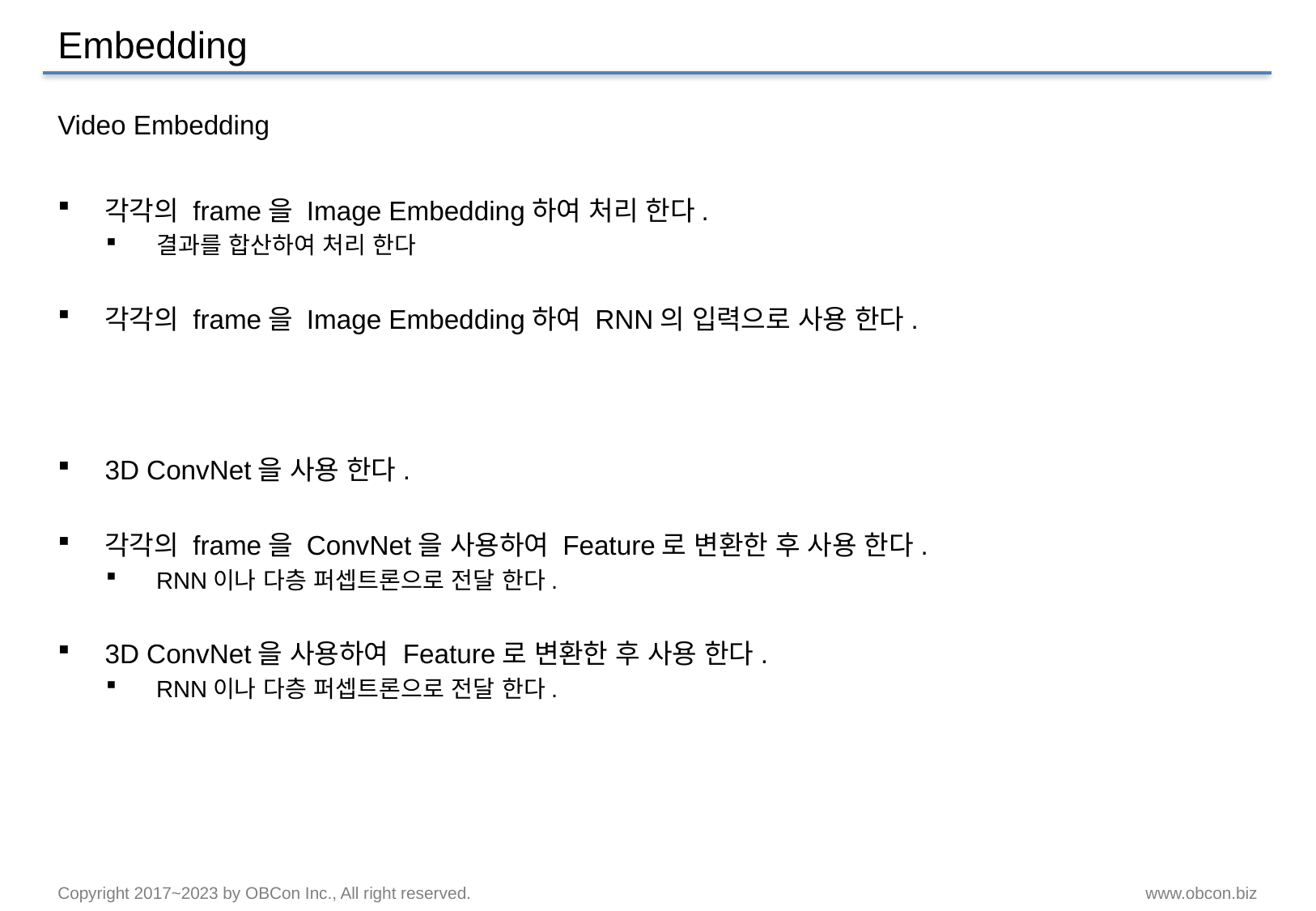

# Embedding
Video Embedding
각각의 frame을 Image Embedding하여 처리 한다.
결과를 합산하여 처리 한다

각각의 frame을 Image Embedding하여 RNN의 입력으로 사용 한다.

3D ConvNet을 사용 한다.

각각의 frame을 ConvNet을 사용하여 Feature로 변환한 후 사용 한다.
RNN이나 다층 퍼셉트론으로 전달 한다.

3D ConvNet을 사용하여 Feature로 변환한 후 사용 한다.
RNN이나 다층 퍼셉트론으로 전달 한다.